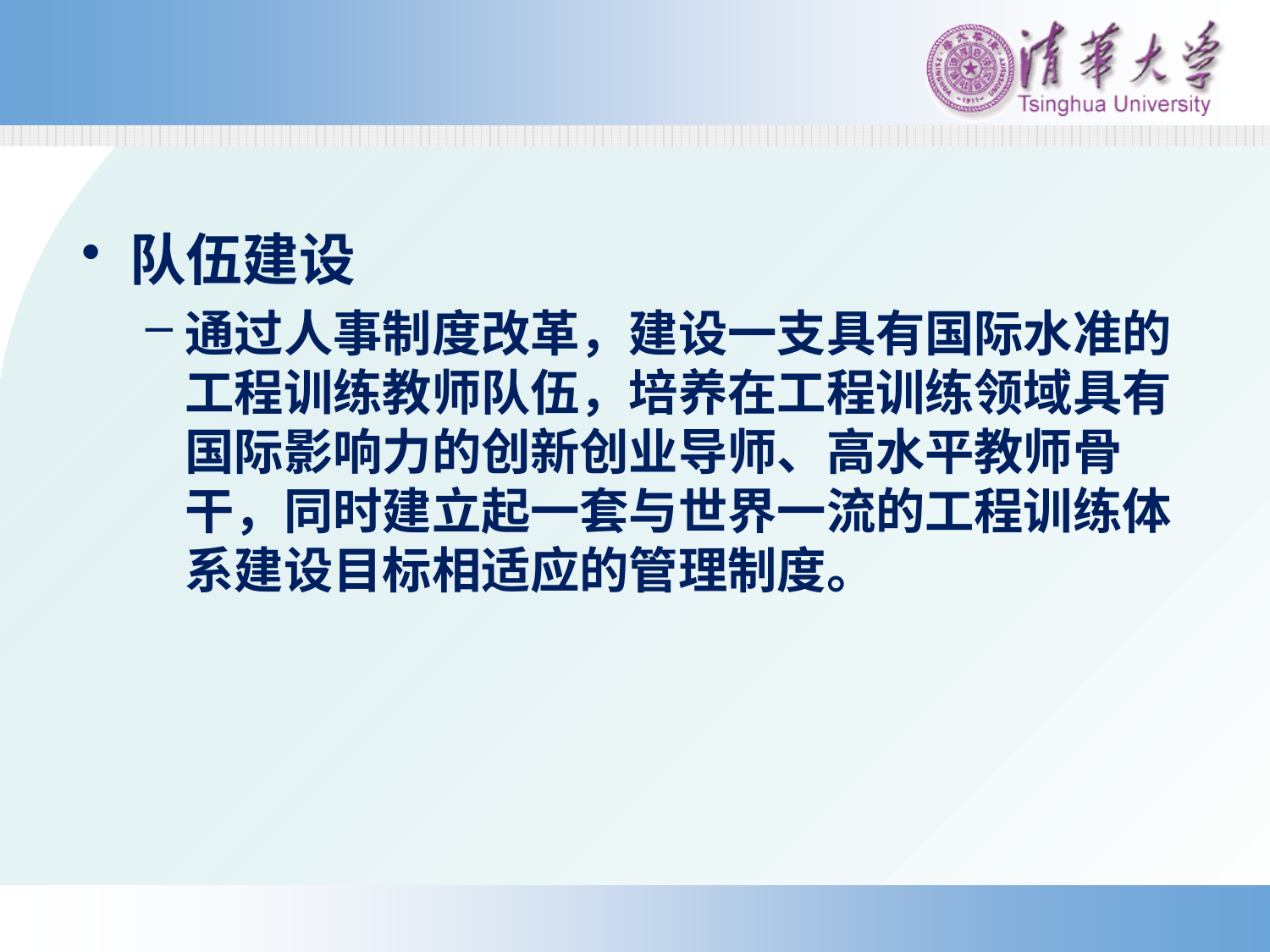

队伍建设
通过人事制度改革，建设一支具有国际水准的工程训练教师队伍，培养在工程训练领域具有国际影响力的创新创业导师、高水平教师骨干，同时建立起一套与世界一流的工程训练体系建设目标相适应的管理制度。